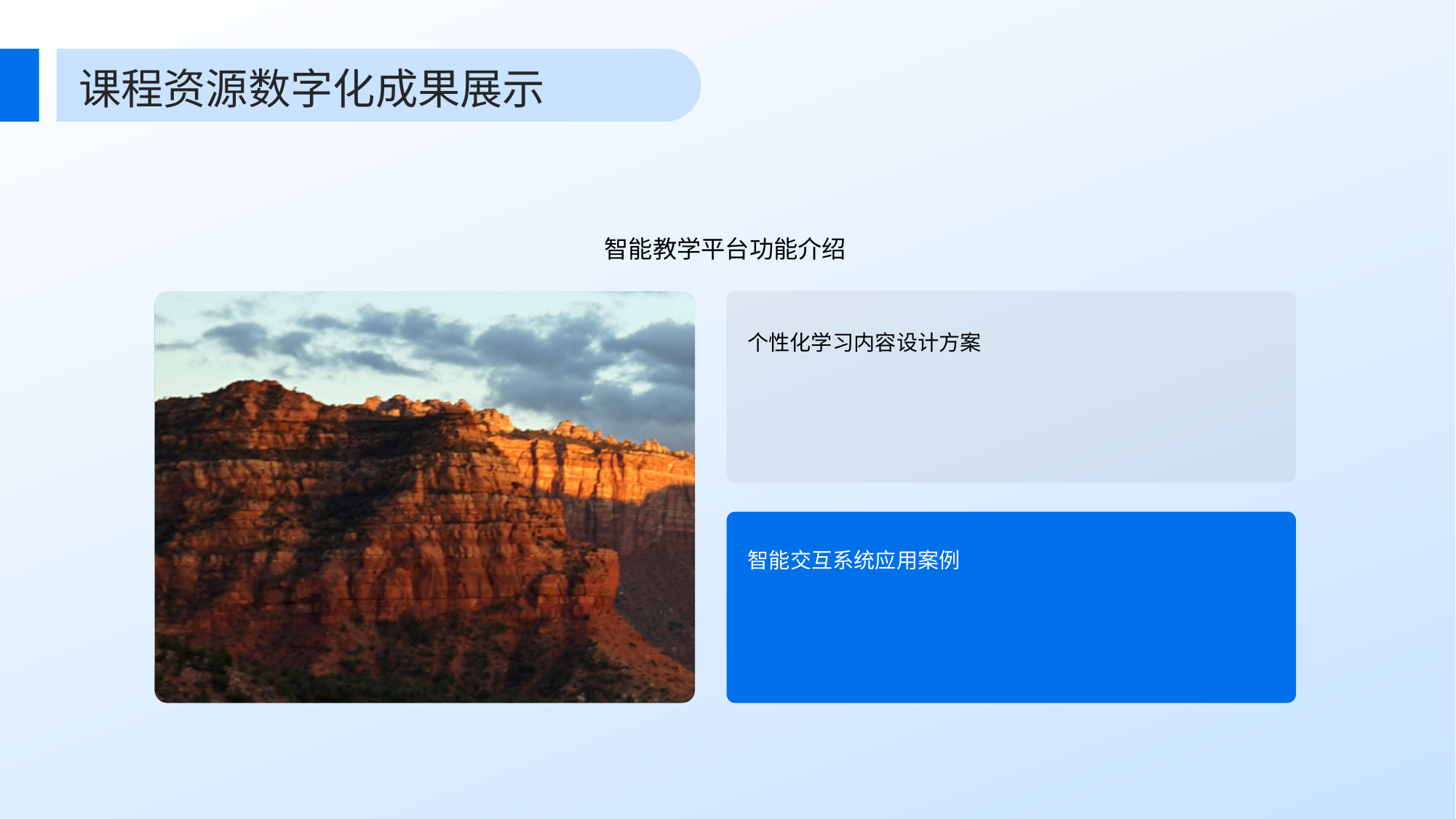

课程资源数字化成果展示

智能教学平台功能介绍

个性化学习内容设计方案

智能交互系统应用案例